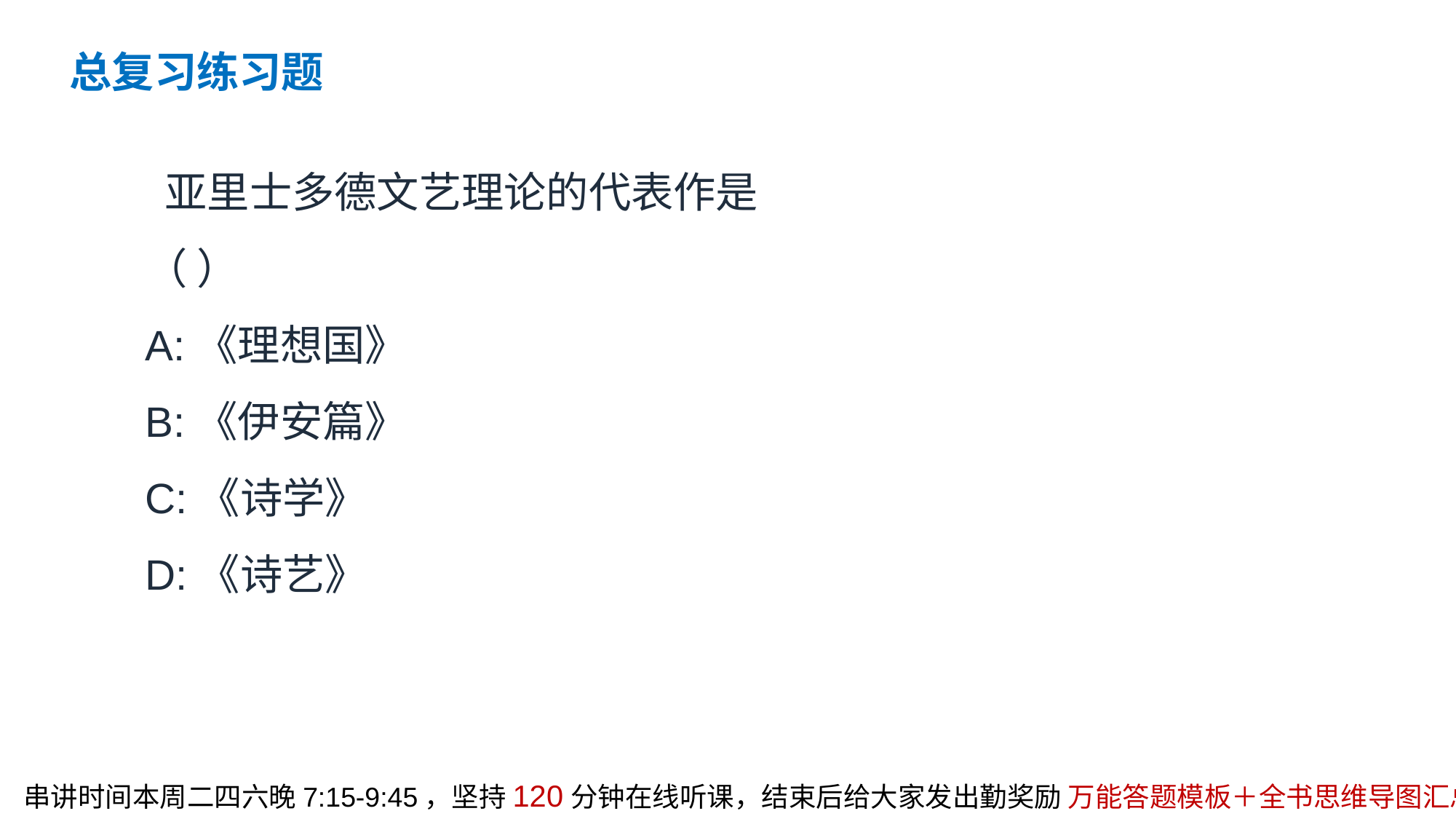

总复习练习题
 亚里士多德文艺理论的代表作是（ ）
A:《理想国》
B:《伊安篇》
C:《诗学》
D:《诗艺》